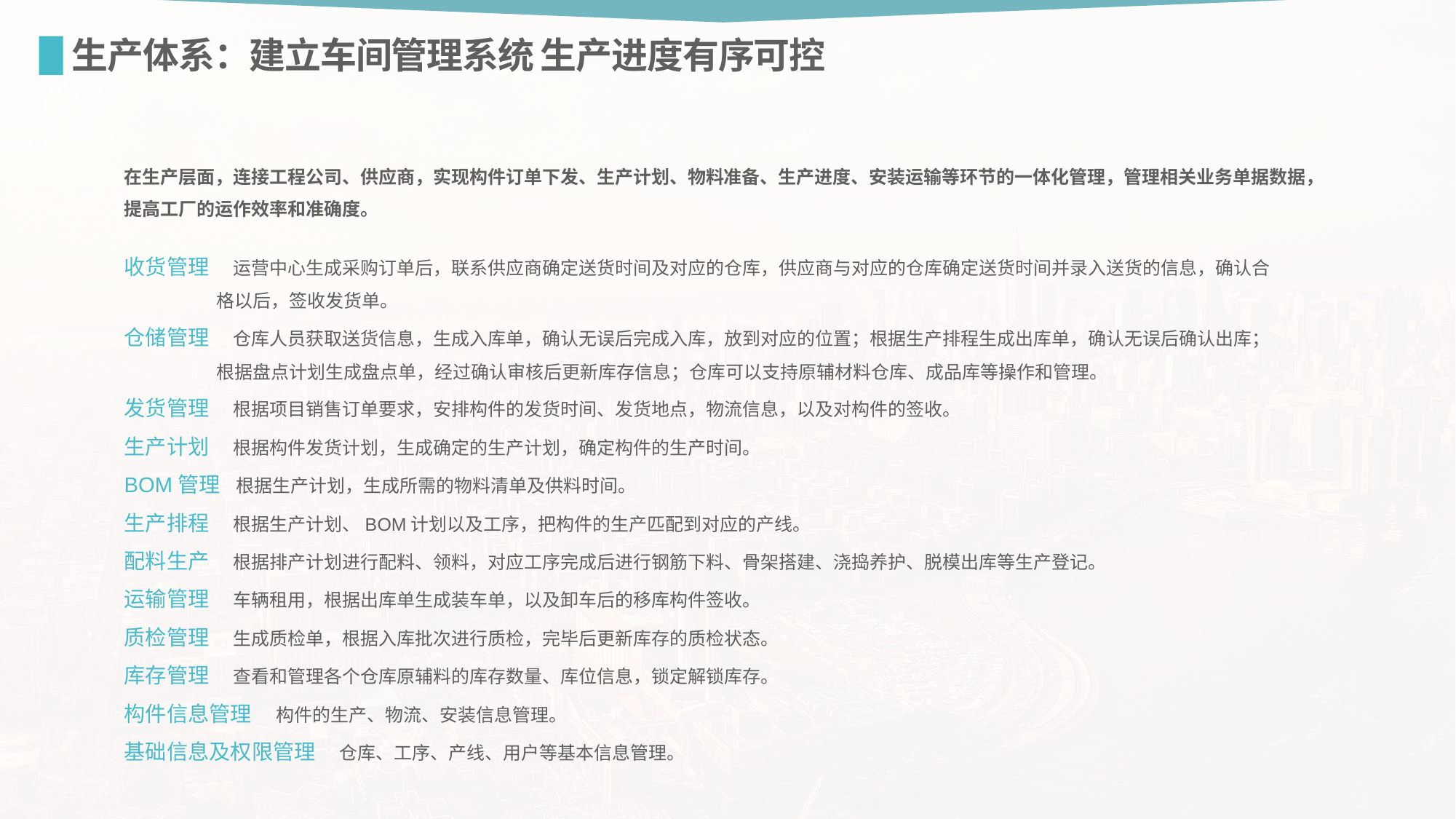

生产体系：建立车间管理系统 生产进度有序可控

在生产层面，连接工程公司、供应商，实现构件订单下发、生产计划、物料准备、生产进度、安装运输等环节的一体化管理，管理相关业务单据数据，提高工厂的运作效率和准确度。
收货管理      运营中心生成采购订单后，联系供应商确定送货时间及对应的仓库，供应商与对应的仓库确定送货时间并录入送货的信息，确认合
                      格以后，签收发货单。
仓储管理      仓库人员获取送货信息，生成入库单，确认无误后完成入库，放到对应的位置；根据生产排程生成出库单，确认无误后确认出库；
                      根据盘点计划生成盘点单，经过确认审核后更新库存信息；仓库可以支持原辅材料仓库、成品库等操作和管理。
发货管理     根据项目销售订单要求，安排构件的发货时间、发货地点，物流信息，以及对构件的签收。
生产计划      根据构件发货计划，生成确定的生产计划，确定构件的生产时间。
BOM管理    根据生产计划，生成所需的物料清单及供料时间。
生产排程      根据生产计划、BOM计划以及工序，把构件的生产匹配到对应的产线。
配料生产      根据排产计划进行配料、领料，对应工序完成后进行钢筋下料、骨架搭建、浇捣养护、脱模出库等生产登记。
运输管理      车辆租用，根据出库单生成装车单，以及卸车后的移库构件签收。
质检管理     生成质检单，根据入库批次进行质检，完毕后更新库存的质检状态。
库存管理      查看和管理各个仓库原辅料的库存数量、库位信息，锁定解锁库存。
构件信息管理      构件的生产、物流、安装信息管理。
基础信息及权限管理     仓库、工序、产线、用户等基本信息管理。